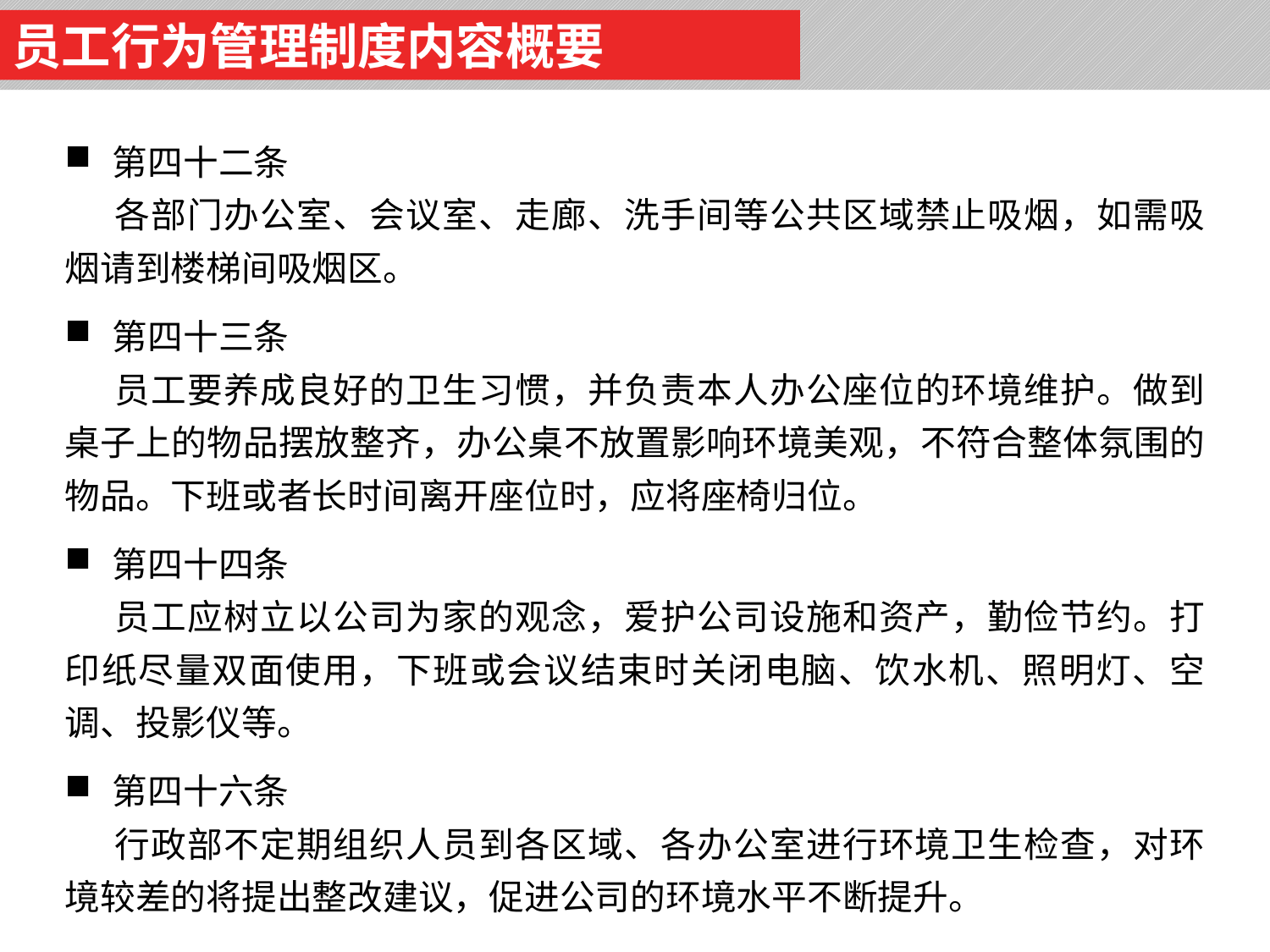

员工行为管理制度内容概要
第四十二条
各部门办公室、会议室、走廊、洗手间等公共区域禁止吸烟，如需吸烟请到楼梯间吸烟区。
第四十三条
员工要养成良好的卫生习惯，并负责本人办公座位的环境维护。做到桌子上的物品摆放整齐，办公桌不放置影响环境美观，不符合整体氛围的物品。下班或者长时间离开座位时，应将座椅归位。
第四十四条
员工应树立以公司为家的观念，爱护公司设施和资产，勤俭节约。打印纸尽量双面使用，下班或会议结束时关闭电脑、饮水机、照明灯、空调、投影仪等。
第四十六条
行政部不定期组织人员到各区域、各办公室进行环境卫生检查，对环境较差的将提出整改建议，促进公司的环境水平不断提升。